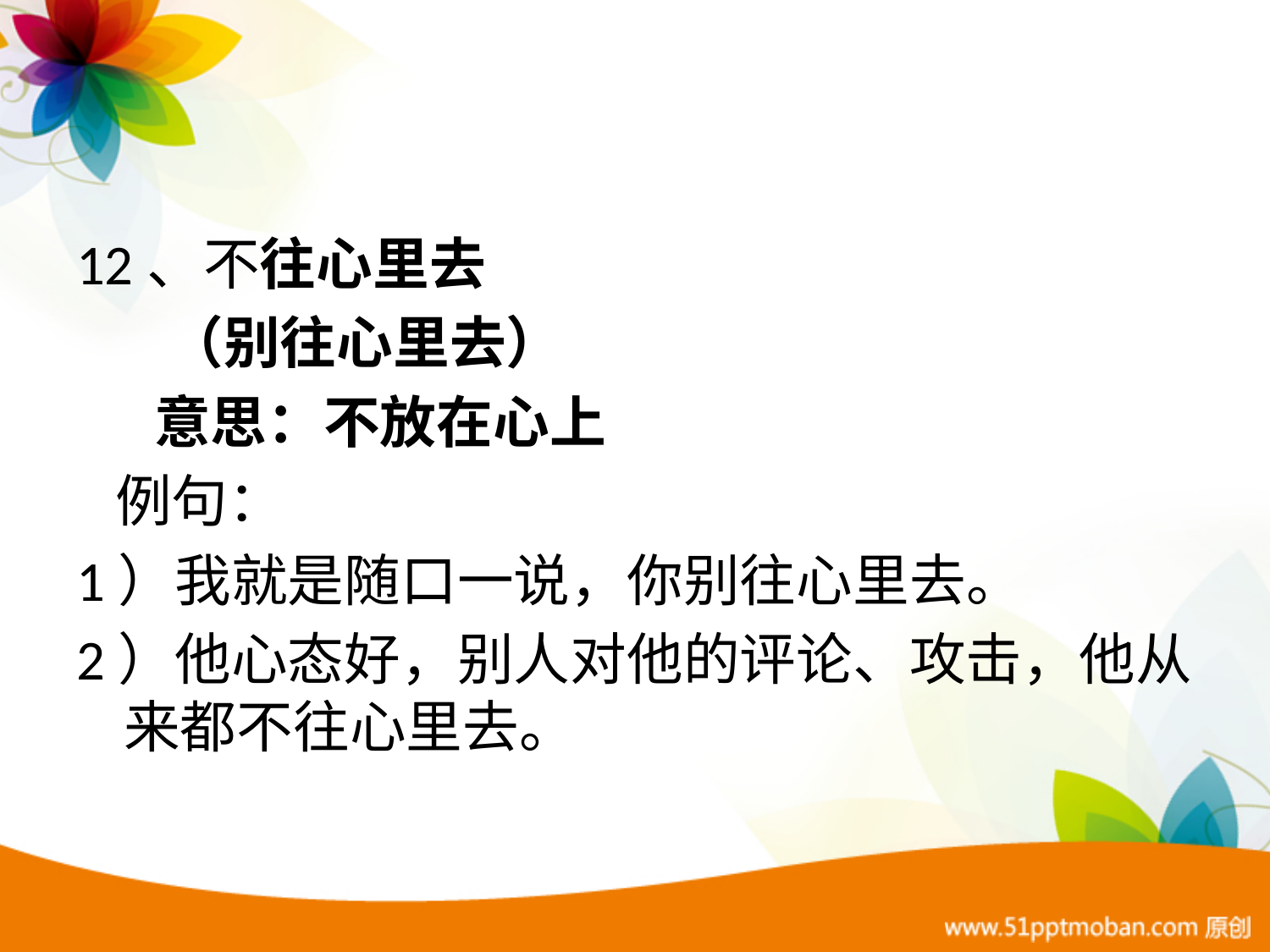

#
12、不往心里去
      （别往心里去）
     意思：不放在心上
  例句：
1）我就是随口一说，你别往心里去。
2）他心态好，别人对他的评论、攻击，他从来都不往心里去。